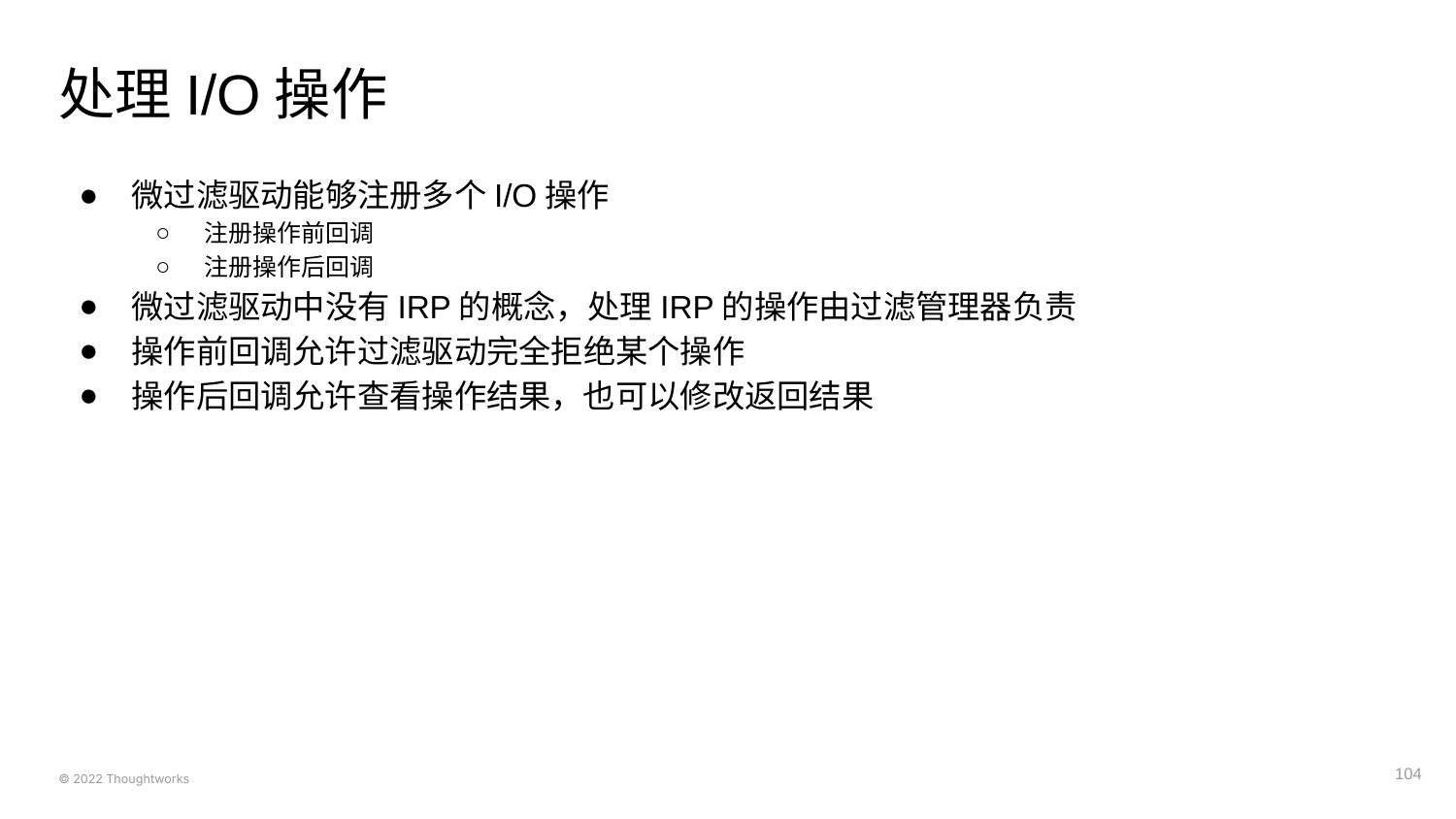

# 处理I/O操作
微过滤驱动能够注册多个I/O操作
注册操作前回调
注册操作后回调
微过滤驱动中没有IRP的概念，处理IRP的操作由过滤管理器负责
操作前回调允许过滤驱动完全拒绝某个操作
操作后回调允许查看操作结果，也可以修改返回结果
104